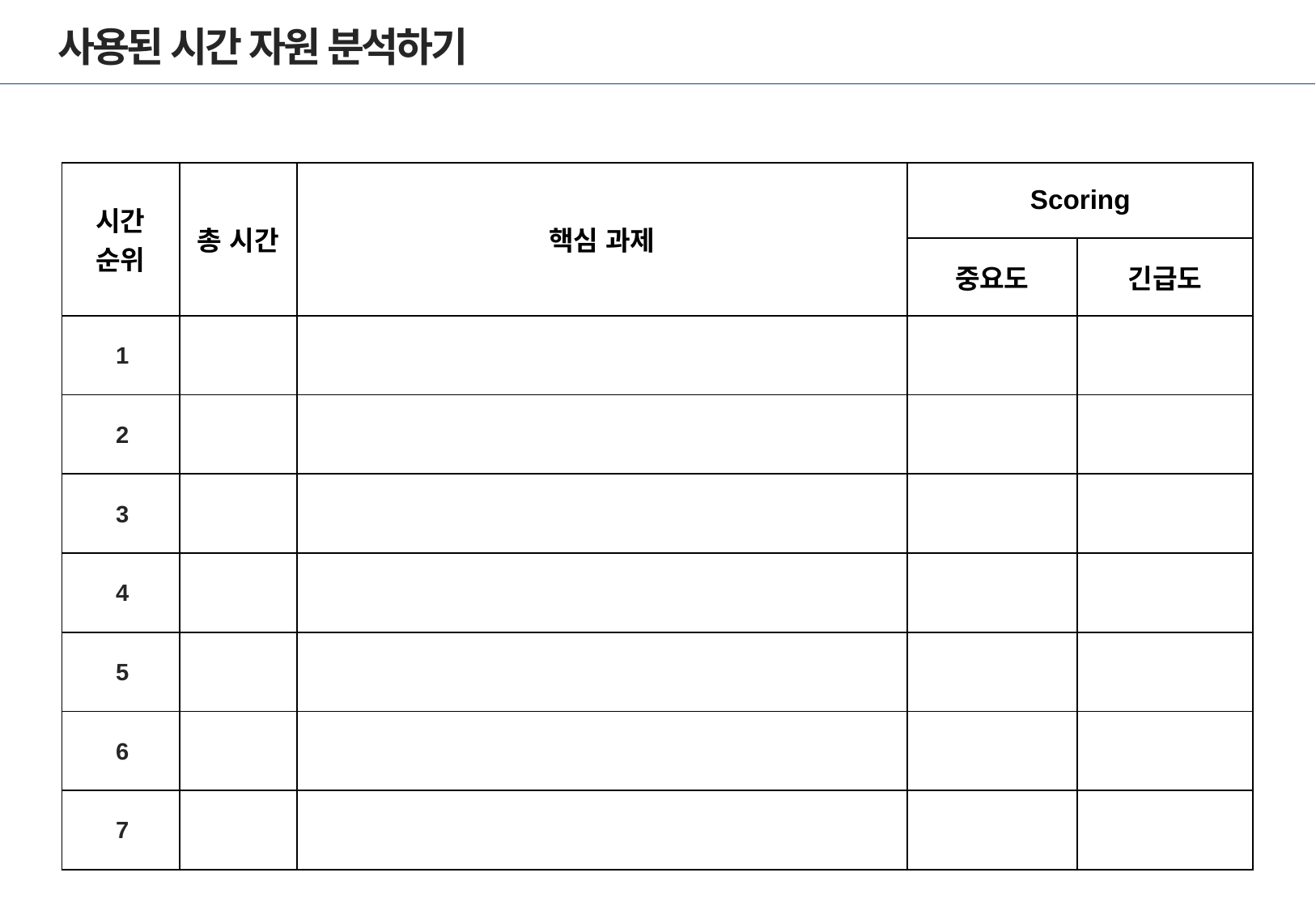

# 사용된 시간 자원 분석하기
| 시간 순위 | 총 시간 | 핵심 과제 | Scoring |  |
| --- | --- | --- | --- | --- |
|  |  |  | 중요도 | 긴급도 |
| 1 |  |  |  |  |
| 2 |  |  |  |  |
| 3 |  |  |  |  |
| 4 |  |  |  |  |
| 5 |  |  |  |  |
| 6 |  |  |  |  |
| 7 |  |  |  |  |